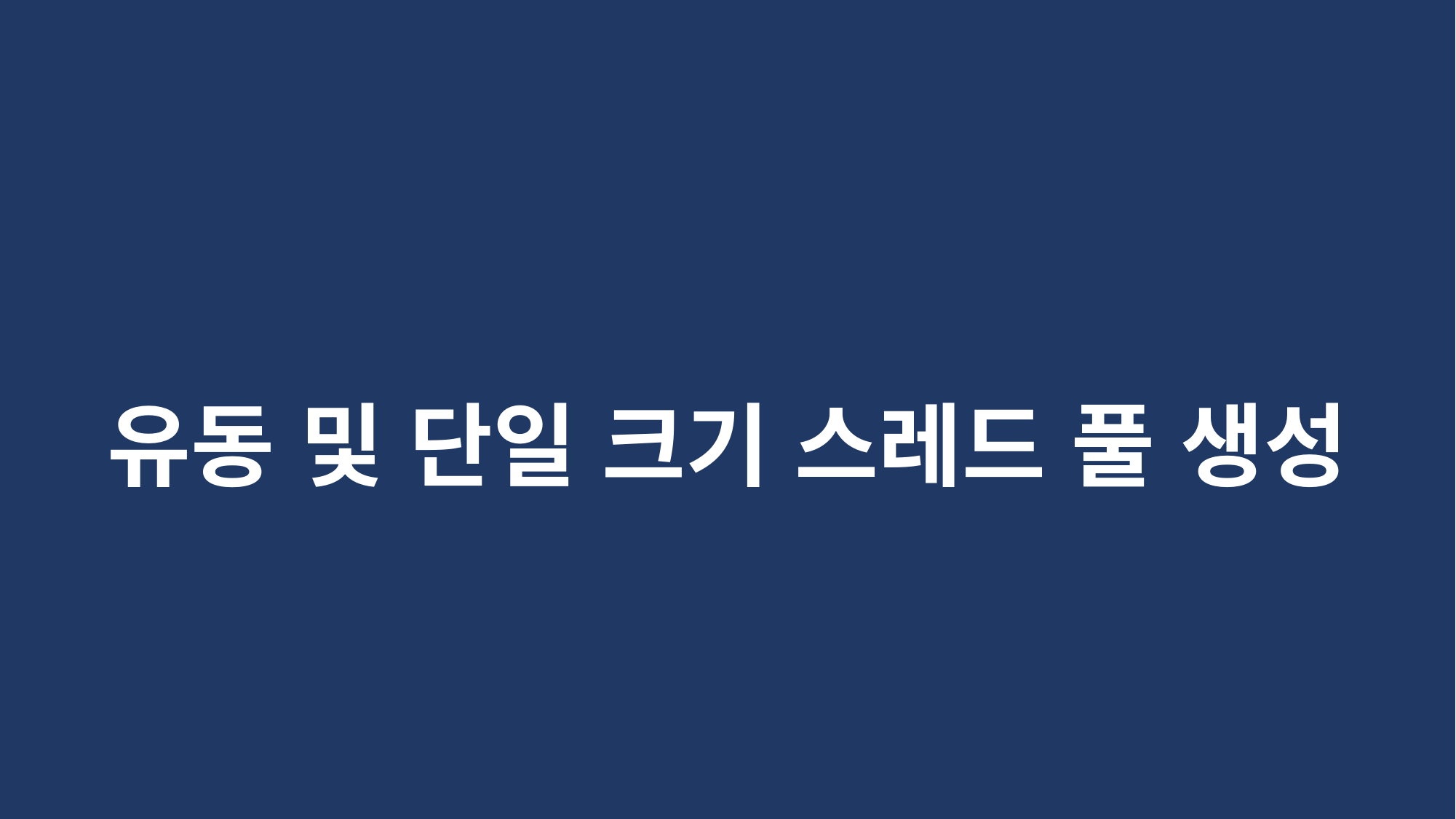

유동 및 단일 크기 스레드 풀 생성